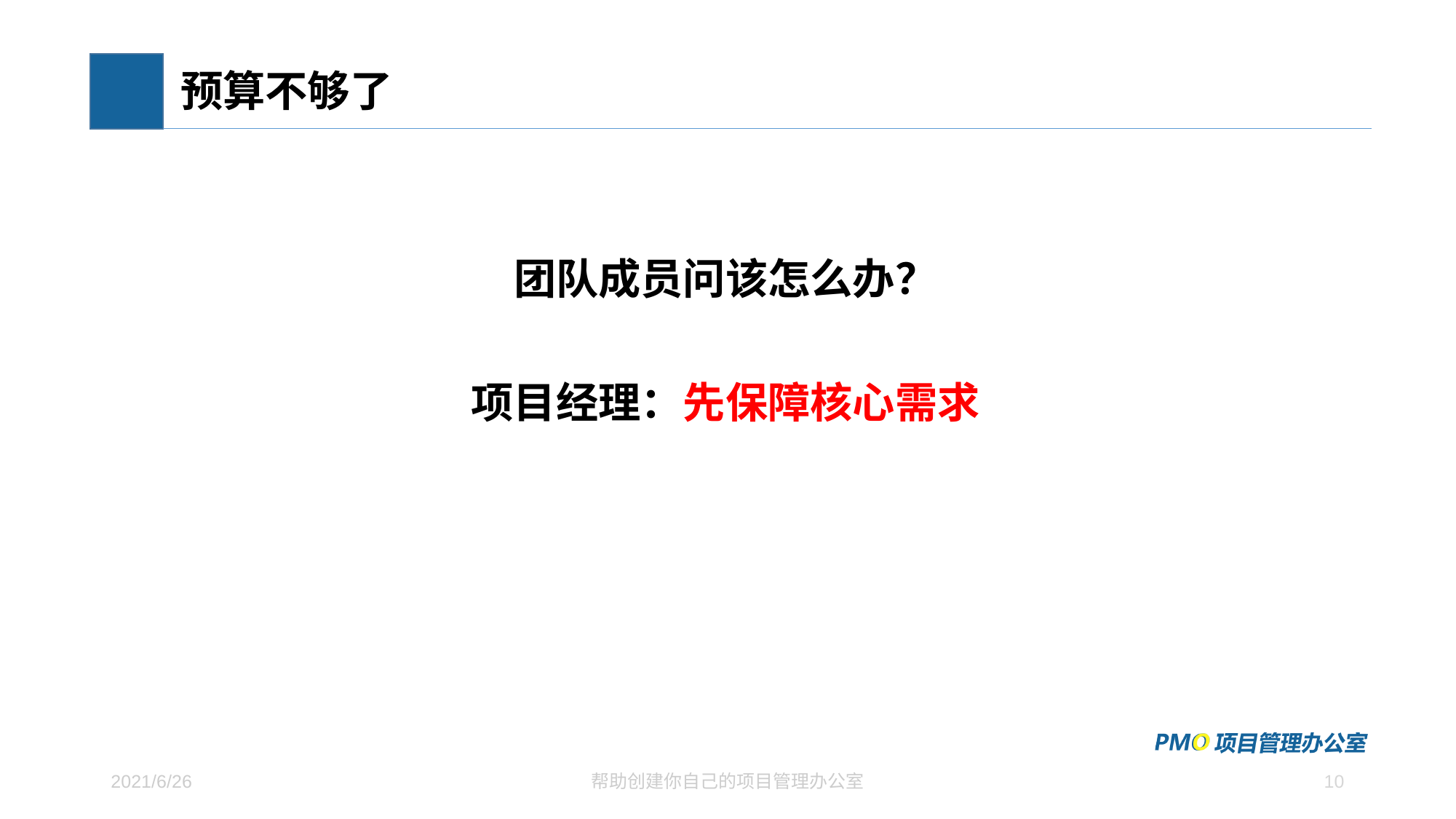

# 预算不够了
团队成员问该怎么办？
项目经理：先保障核心需求
10
2021/6/26
帮助创建你自己的项目管理办公室